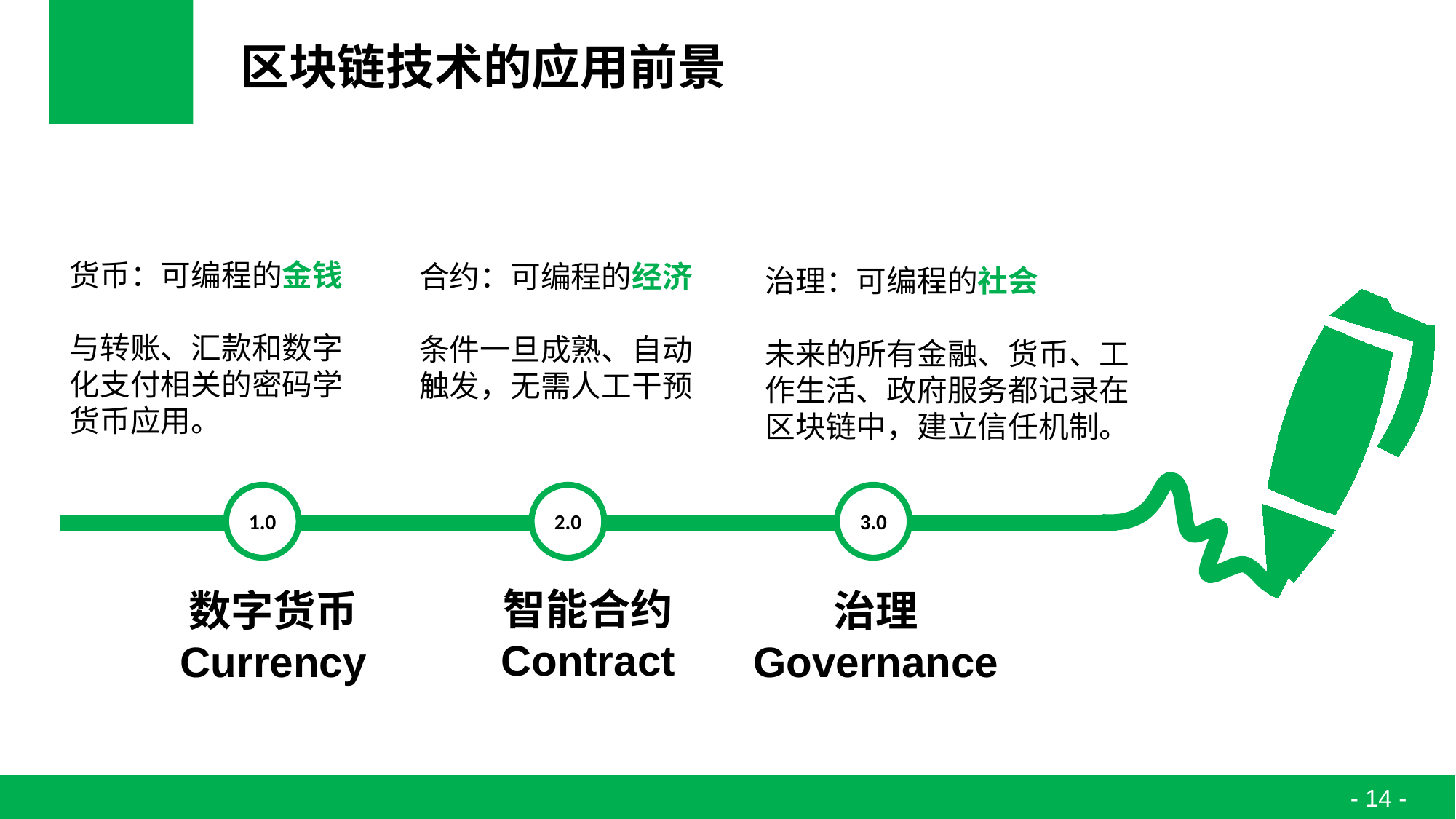

# 区块链技术的应用前景
货币：可编程的金钱

与转账、汇款和数字化支付相关的密码学货币应用。
合约：可编程的经济

条件一旦成熟、自动触发，无需人工干预
治理：可编程的社会

未来的所有金融、货币、工作生活、政府服务都记录在区块链中，建立信任机制。

1.0
2.0
3.0

智能合约 Contract
数字货币 Currency
治理 Governance
SAMPLE TEXT